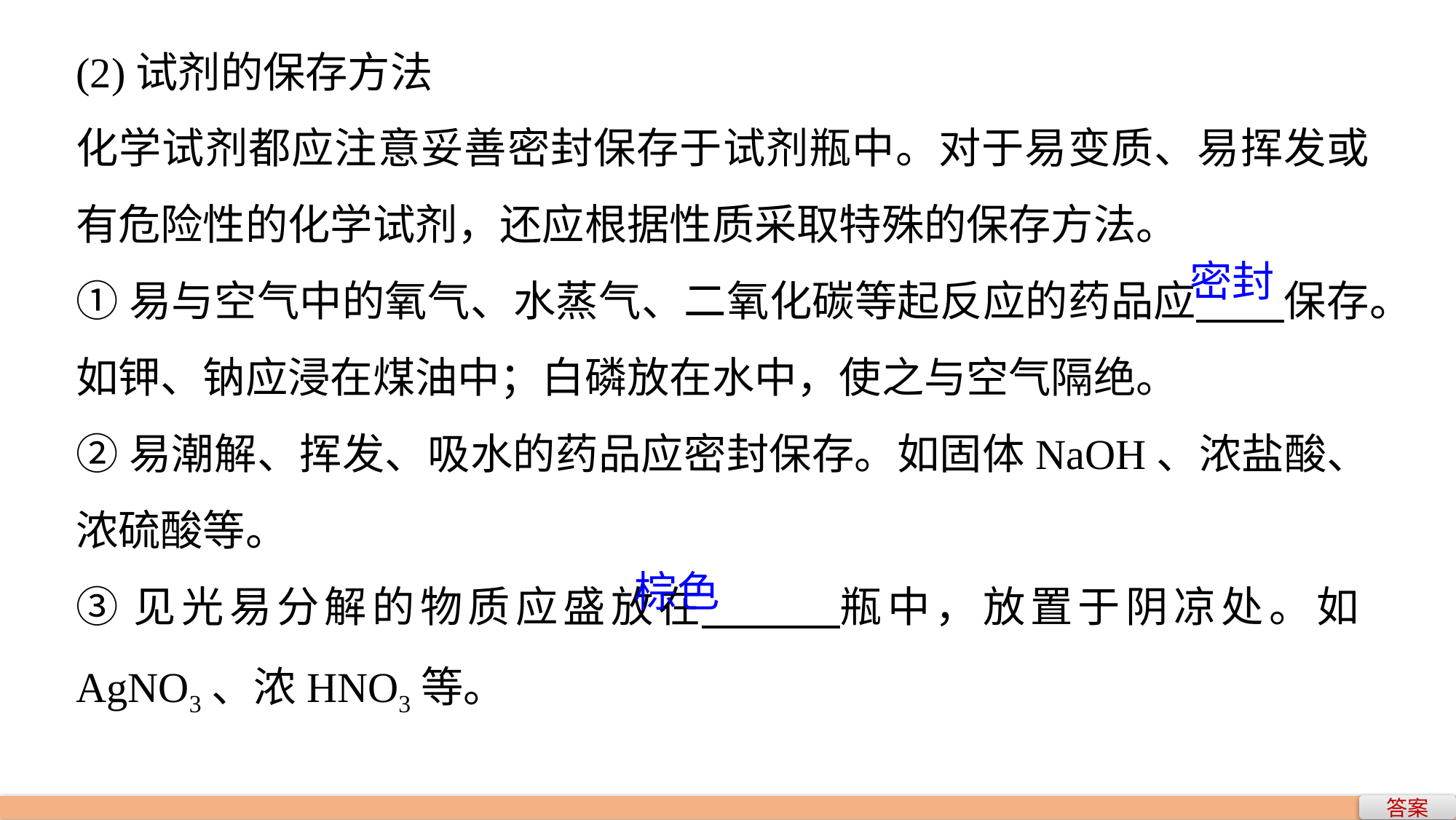

(2)试剂的保存方法
化学试剂都应注意妥善密封保存于试剂瓶中。对于易变质、易挥发或有危险性的化学试剂，还应根据性质采取特殊的保存方法。
①易与空气中的氧气、水蒸气、二氧化碳等起反应的药品应         保存。如钾、钠应浸在煤油中；白磷放在水中，使之与空气隔绝。
②易潮解、挥发、吸水的药品应密封保存。如固体NaOH、浓盐酸、浓硫酸等。
③见光易分解的物质应盛放在         瓶中，放置于阴凉处。如AgNO3、浓HNO3等。
密封
棕色
答案